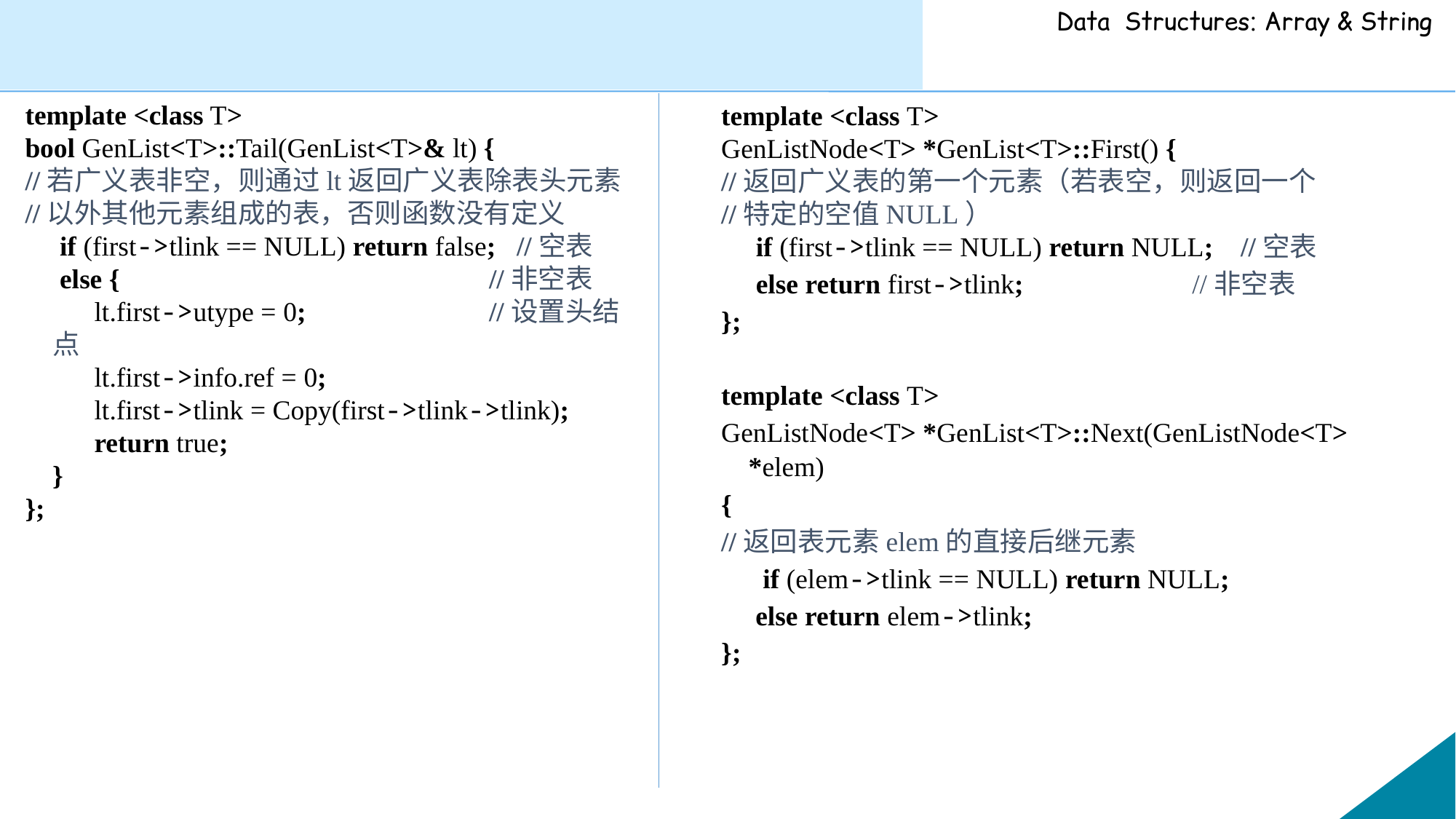

template <class T>
bool GenList<T>::Tail(GenList<T>& lt) {
//若广义表非空，则通过lt返回广义表除表头元素
//以外其他元素组成的表，否则函数没有定义
     if (first->tlink == NULL) return false;   //空表
     else { 				//非空表
          lt.first->utype = 0;		//设置头结点
          lt.first->info.ref = 0;
          lt.first->tlink = Copy(first->tlink->tlink);
          return true;
   	}
};
template <class T>
GenListNode<T> *GenList<T>::First() {
//返回广义表的第一个元素（若表空，则返回一个
//特定的空值NULL）
     if (first->tlink == NULL) return NULL;    //空表
     else return first->tlink;	 	 //非空表
};

template <class T>
GenListNode<T> *GenList<T>::Next(GenListNode<T> *elem)
{
//返回表元素elem的直接后继元素
      if (elem->tlink == NULL) return NULL;
	 else return elem->tlink;
};